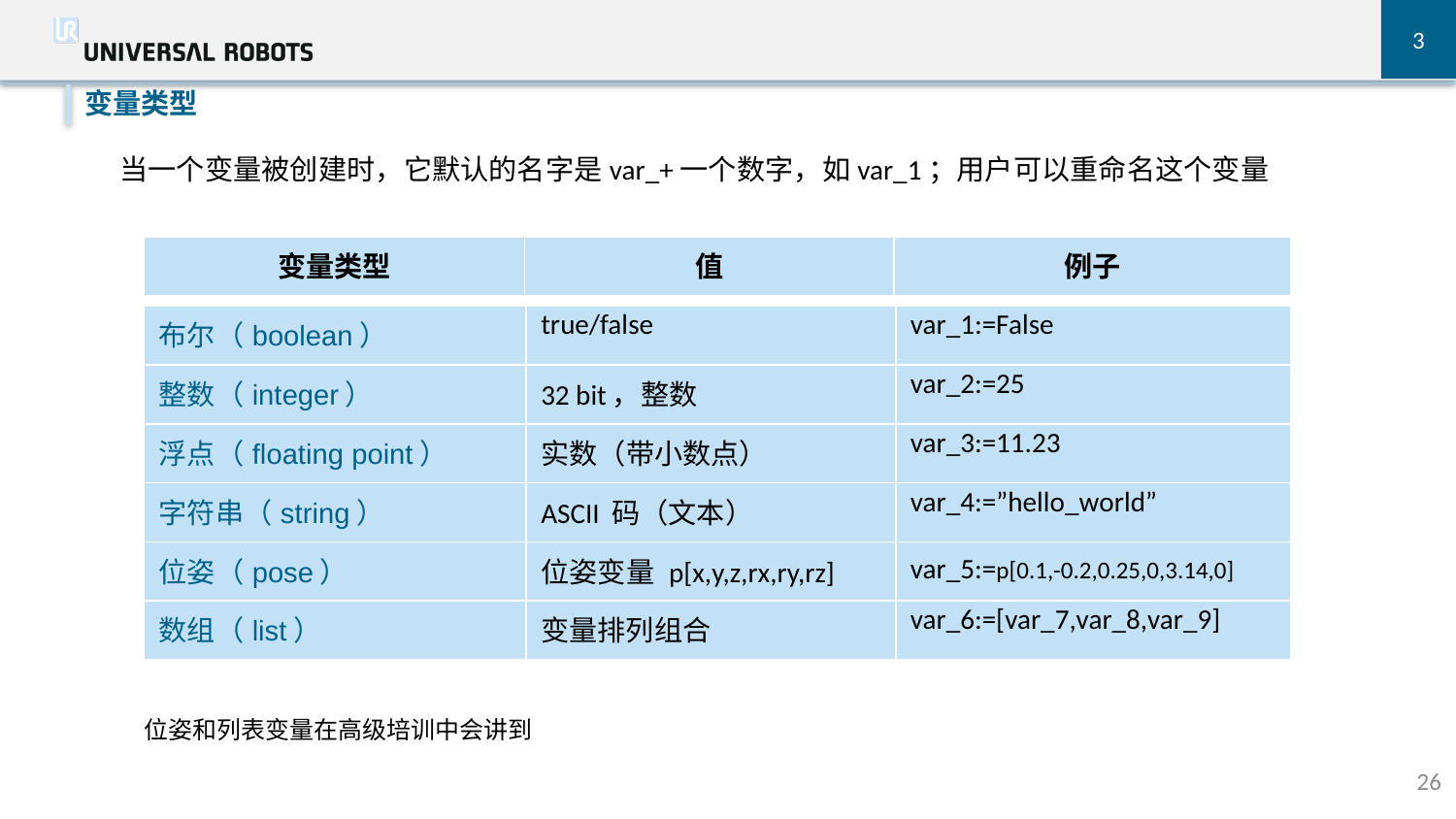

3
变量类型

当一个变量被创建时，它默认的名字是var_+一个数字，如var_1；用户可以重命名这个变量
| 变量类型 | 值 | 例子 |
| --- | --- | --- |
| 布尔（boolean） | true/false | var\_1:=False |
| --- | --- | --- |
| 整数（integer） | 32 bit，整数 | var\_2:=25 |
| 浮点（floating point） | 实数（带小数点） | var\_3:=11.23 |
| 字符串（string） | ASCII 码（文本） | var\_4:=”hello\_world” |
| 位姿（pose） | 位姿变量 p[x,y,z,rx,ry,rz] | var\_5:=p[0.1,-0.2,0.25,0,3.14,0] |
| 数组（list） | 变量排列组合 | var\_6:=[var\_7,var\_8,var\_9] |
位姿和列表变量在高级培训中会讲到
26